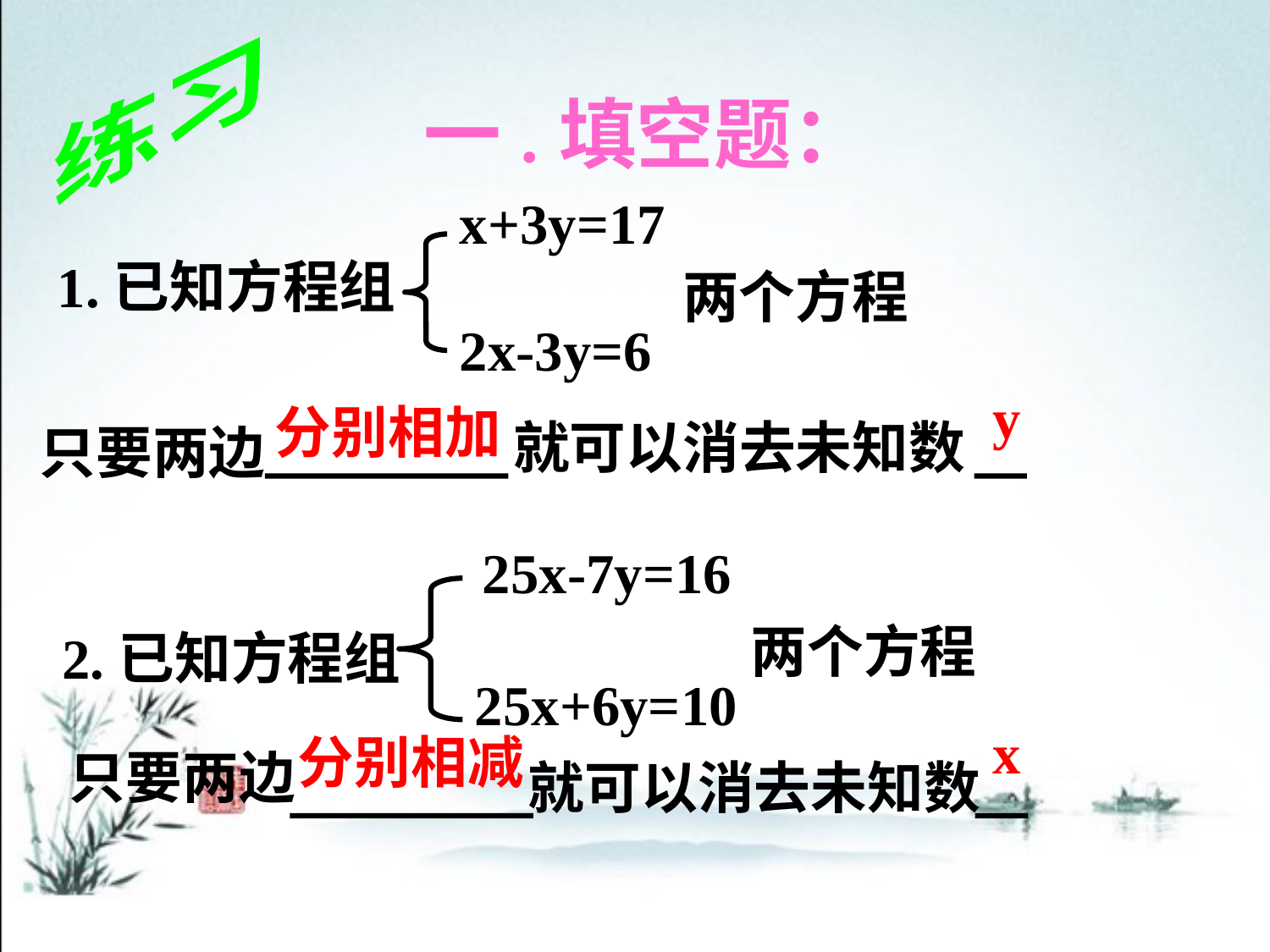

练习
一.填空题：
x+3y=17

1.已知方程组
两个方程
2x-3y=6
y
分别相加
就可以消去未知数
只要两边

25x-7y=16

两个方程
2.已知方程组
25x+6y=10
x
分别相减

只要两边
就可以消去未知数